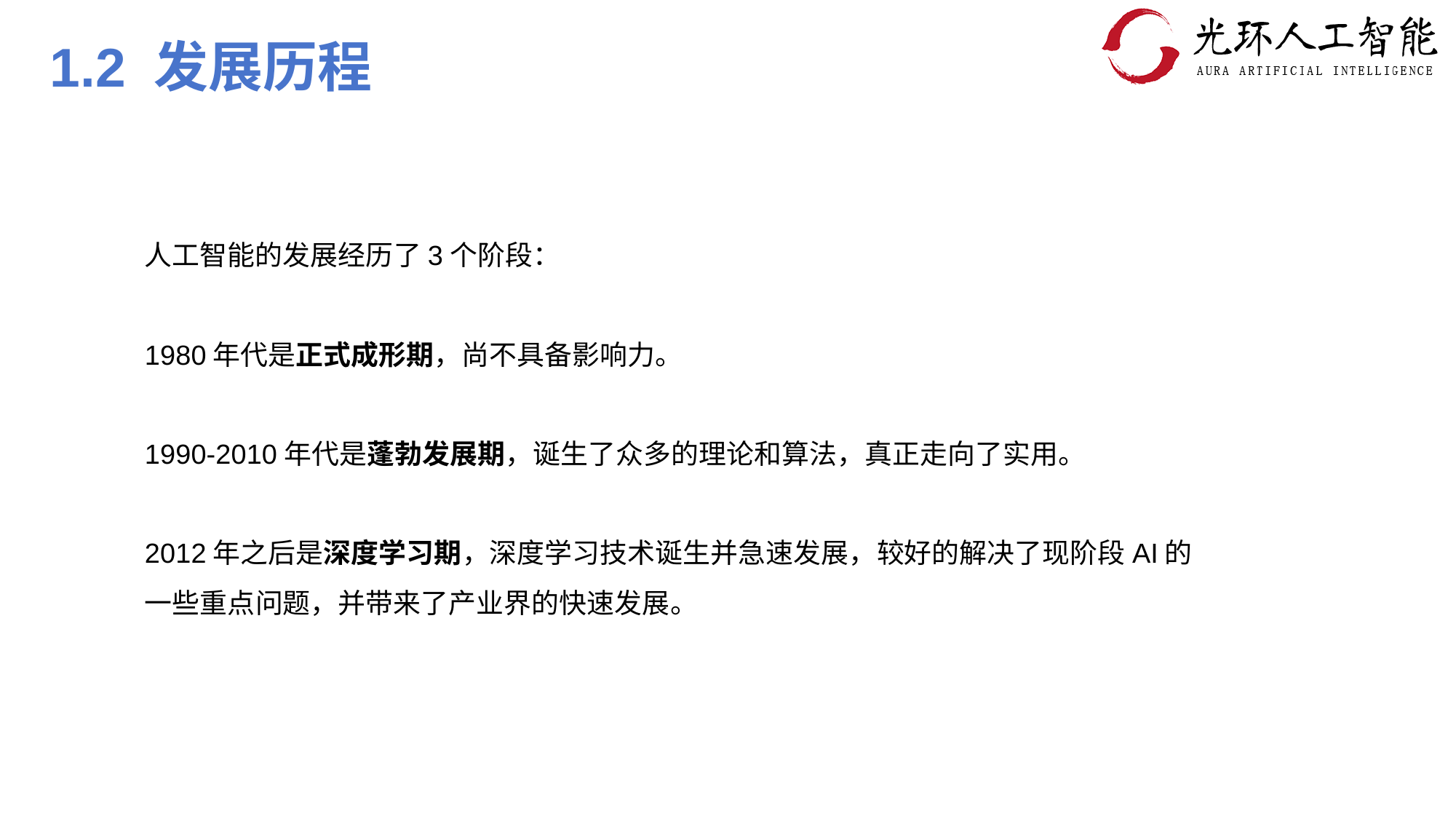

# 1.2 发展历程
人工智能的发展经历了3个阶段：

1980年代是正式成形期，尚不具备影响力。

1990-2010年代是蓬勃发展期，诞生了众多的理论和算法，真正走向了实用。

2012年之后是深度学习期，深度学习技术诞生并急速发展，较好的解决了现阶段AI的一些重点问题，并带来了产业界的快速发展。